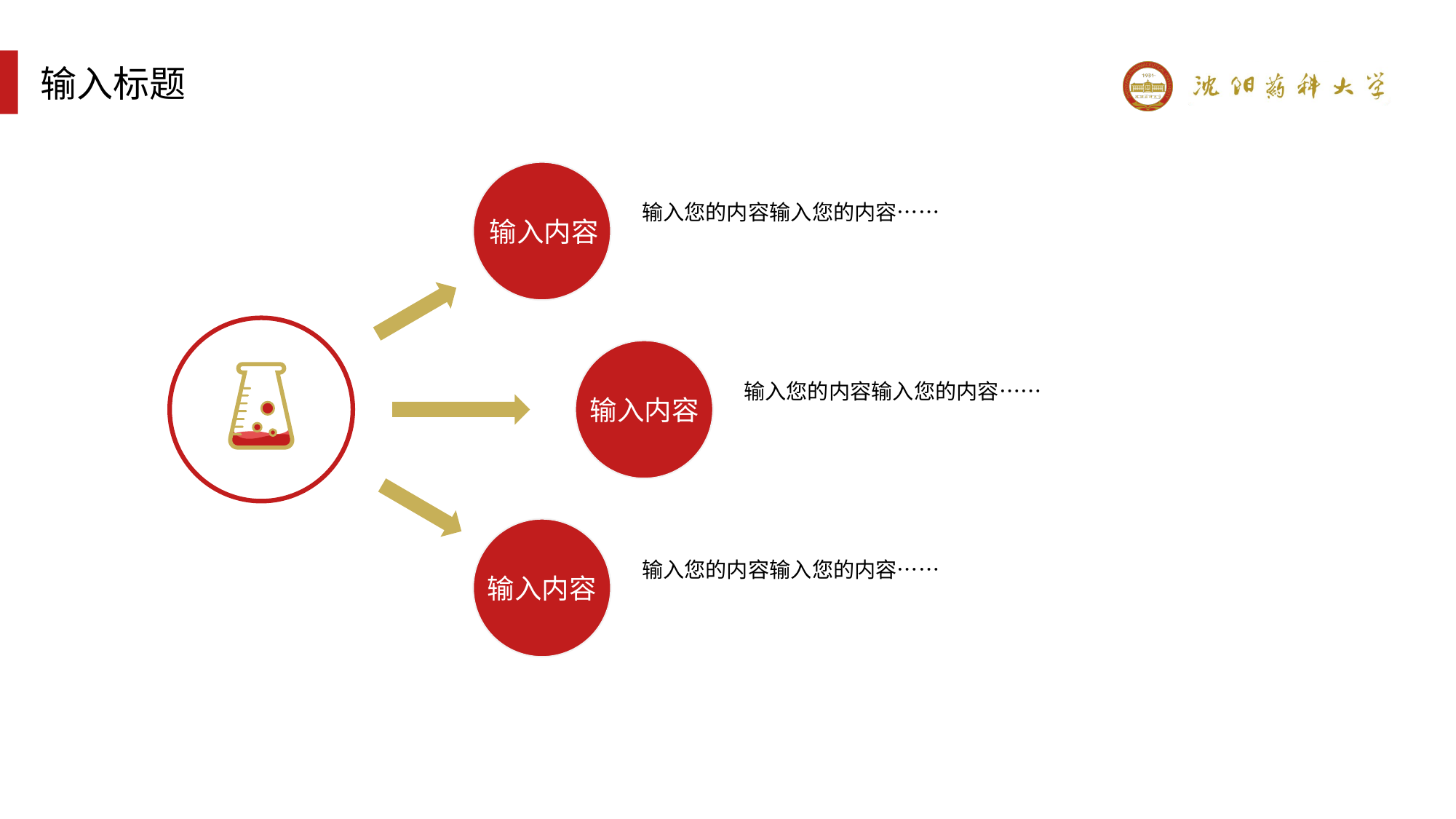

输入标题

输入您的内容输入您的内容……
输入内容

输入您的内容输入您的内容……
输入内容

输入您的内容输入您的内容……
输入内容